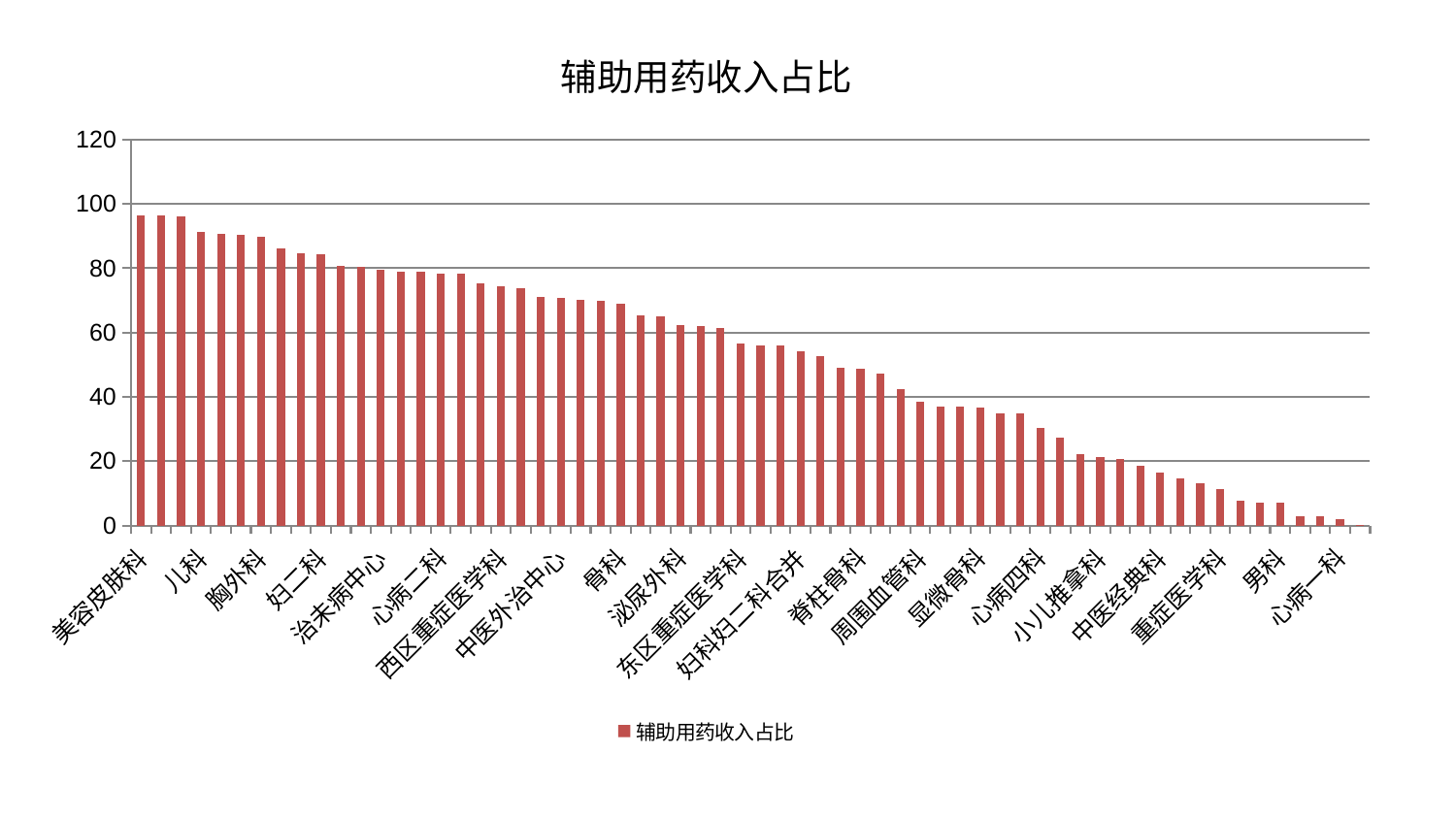

### Chart: 辅助用药收入占比

| Category | 辅助用药收入占比 |
|---|---|
| 美容皮肤科 | 96.37478119582778 |
| 乳腺甲状腺外科 | 96.34140026920129 |
| 关节骨科 | 96.23584804845471 |
| 儿科 | 91.40580965256817 |
| 老年医学科 | 90.69373419121195 |
| 风湿病科 | 90.25647089746826 |
| 胸外科 | 89.7124861615093 |
| 心血管内科 | 86.2384086023046 |
| 脾胃病科 | 84.79326765872908 |
| 妇二科 | 84.4839899401345 |
| 微创骨科 | 80.62468629124902 |
| 推拿科 | 80.36087171290586 |
| 治未病中心 | 79.5477939815125 |
| 针灸科 | 79.02306981734921 |
| 东区肾病科 | 78.93806965566297 |
| 心病二科 | 78.345620510208 |
| 综合内科 | 78.26289678098559 |
| 脾胃科消化科合并 | 75.30464319304151 |
| 西区重症医学科 | 74.46207839964802 |
| 内分泌科 | 73.68227504721348 |
| 耳鼻喉科 | 70.92704269384957 |
| 中医外治中心 | 70.83860170238978 |
| 血液科 | 70.13427975297286 |
| 肛肠科 | 69.739790816658 |
| 骨科 | 69.07346704337867 |
| 肾病科 | 65.32425380082427 |
| 普通外科 | 65.02854072658172 |
| 泌尿外科 | 62.438531892750014 |
| 肝病科 | 62.08930045662142 |
| 肝胆外科 | 61.44590005970778 |
| 东区重症医学科 | 56.54127561923153 |
| 身心医学科 | 56.064975501322834 |
| 肾脏内科 | 56.043261373008704 |
| 妇科妇二科合并 | 54.143962590423286 |
| 脑病一科 | 52.707982423232444 |
| 神经外科 | 48.92400724913113 |
| 脊柱骨科 | 48.87896269427166 |
| 医院 | 47.36244099212248 |
| 康复科 | 42.26761956698473 |
| 周围血管科 | 38.417437204053925 |
| 呼吸内科 | 37.07917177078923 |
| 消化内科 | 36.85722334299957 |
| 显微骨科 | 36.64741397847608 |
| 口腔科 | 34.9261236928591 |
| 脑病三科 | 34.69583850737767 |
| 心病四科 | 30.181805470504596 |
| 眼科 | 27.288973648227753 |
| 妇科 | 22.138316458854447 |
| 小儿推拿科 | 21.345430718215397 |
| 小儿骨科 | 20.57600514063345 |
| 肿瘤内科 | 18.694274267820777 |
| 中医经典科 | 16.44591209059625 |
| 产科 | 14.499269737501574 |
| 神经内科 | 13.222935990581885 |
| 重症医学科 | 11.317506907151165 |
| 心病三科 | 7.802888232945571 |
| 创伤骨科 | 7.0644557064272195 |
| 男科 | 7.038472432358556 |
| 运动损伤骨科 | 2.8747618514019635 |
| 脑病二科 | 2.76881462477534 |
| 心病一科 | 2.072199741494507 |
| 皮肤科 | 0.042129082394026796 |
25